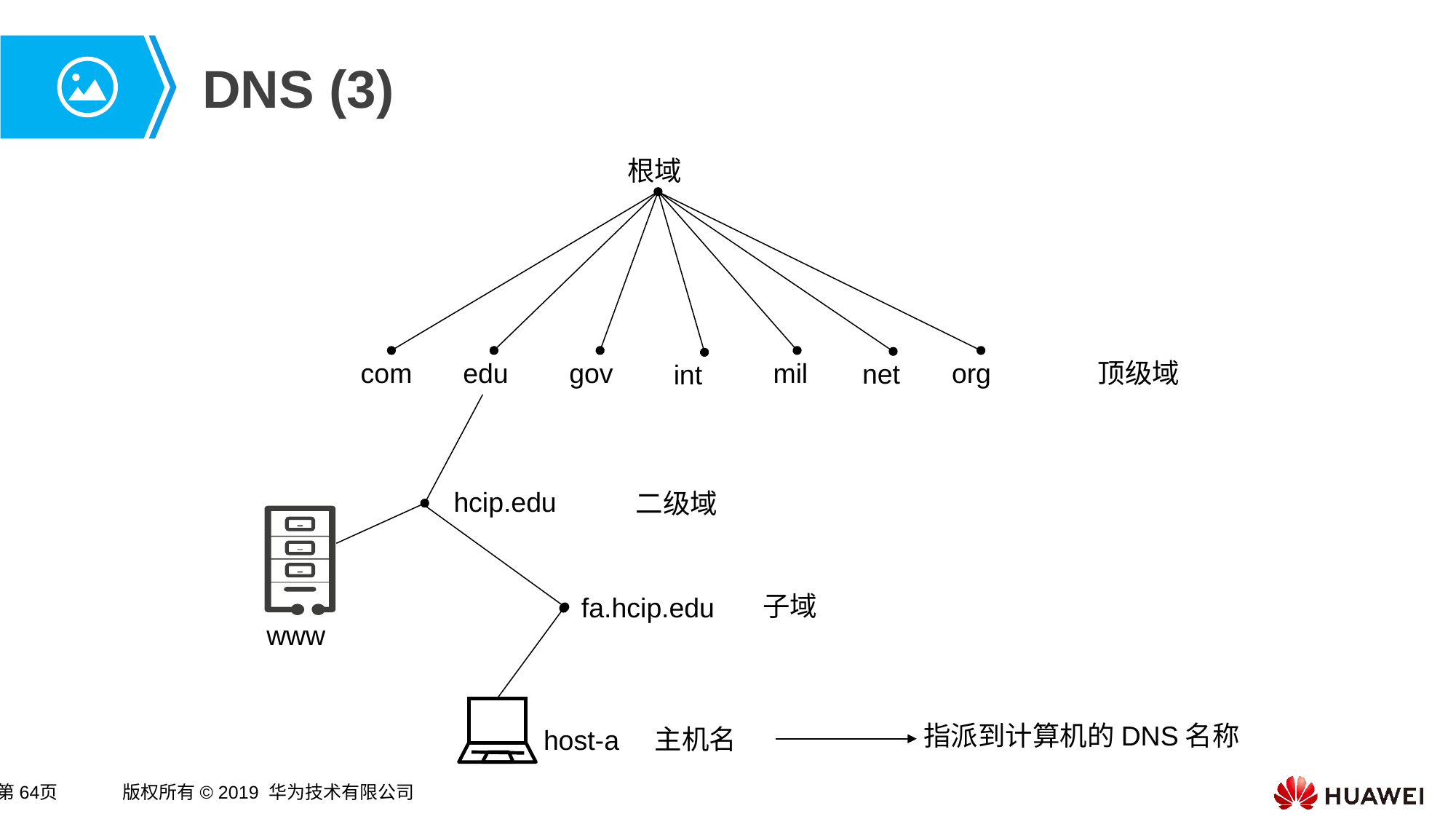

# DNS (3)
根域
com
edu
gov
mil
org
顶级域
net
int
hcip.edu
二级域

子域
fa.hcip.edu
www

指派到计算机的DNS名称
主机名
host-a